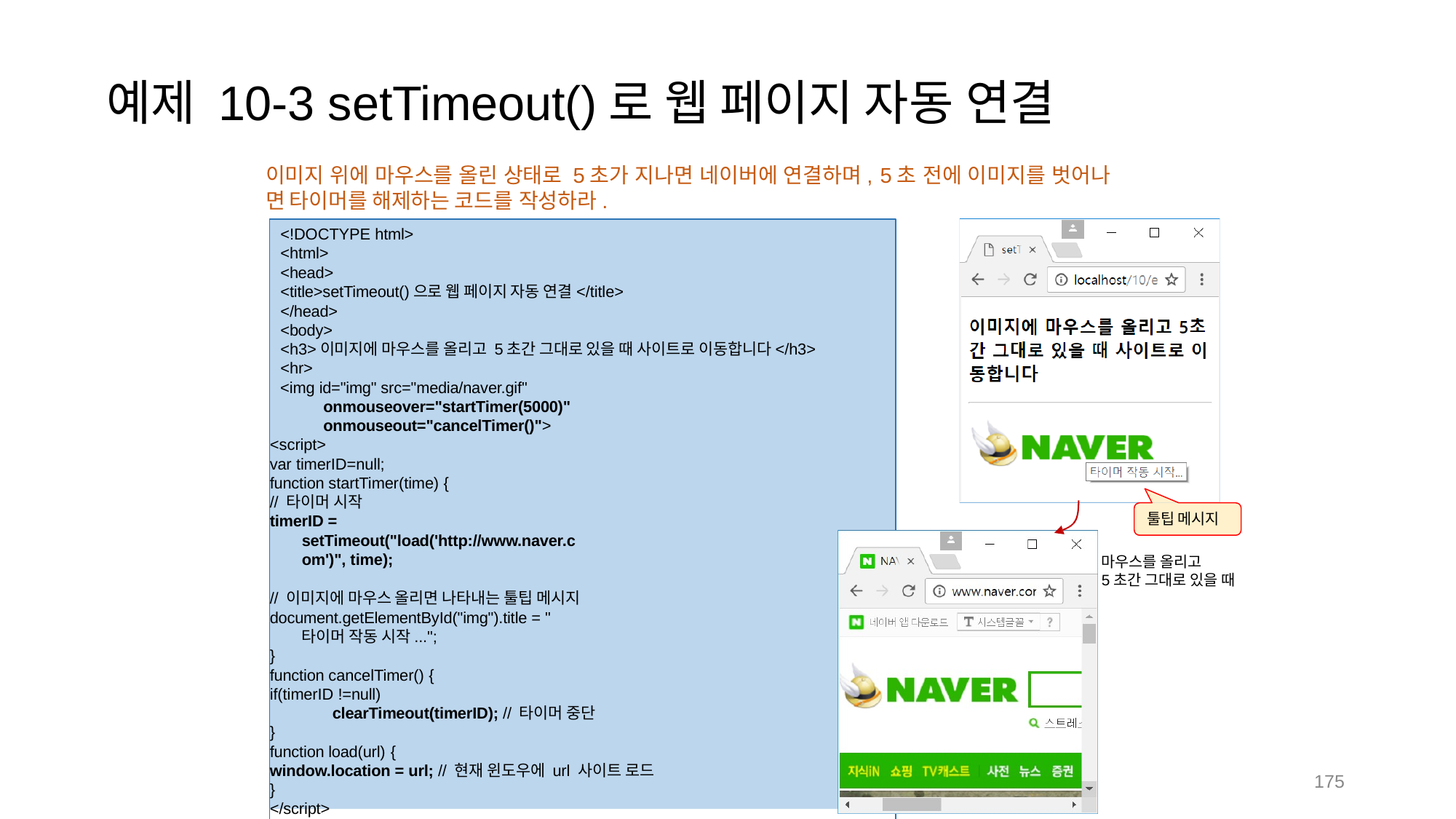

# 예제 10-3 setTimeout()로 웹 페이지 자동 연결
이미지 위에 마우스를 올린 상태로 5초가 지나면 네이버에 연결하며, 5초 전에 이미지를 벗어나
면 타이머를 해제하는 코드를 작성하라.

<!DOCTYPE html>
<html>
<head>
<title>setTimeout()으로 웹 페이지 자동 연결</title>
</head>
<body>
<h3>이미지에 마우스를 올리고 5초간 그대로 있을 때 사이트로 이동합니다</h3>
<hr>
<img id="img" src="media/naver.gif"  onmouseover="startTimer(5000)"  onmouseout="cancelTimer()">
<script>
var timerID=null;
function startTimer(time) {
// 타이머 시작
timerID = setTimeout("load('http://www.naver.com')", time);

// 이미지에 마우스 올리면 나타내는 툴팁 메시지
document.getElementById("img").title = "타이머 작동 시작...";
}
function cancelTimer() {
if(timerID !=null)
clearTimeout(timerID); // 타이머 중단
}
function load(url) {
window.location = url; // 현재 윈도우에 url 사이트 로드
}
</script>
</body>
</html>

툴팁 메시지

마우스를 올리고
5초간 그대로 있을 때
175